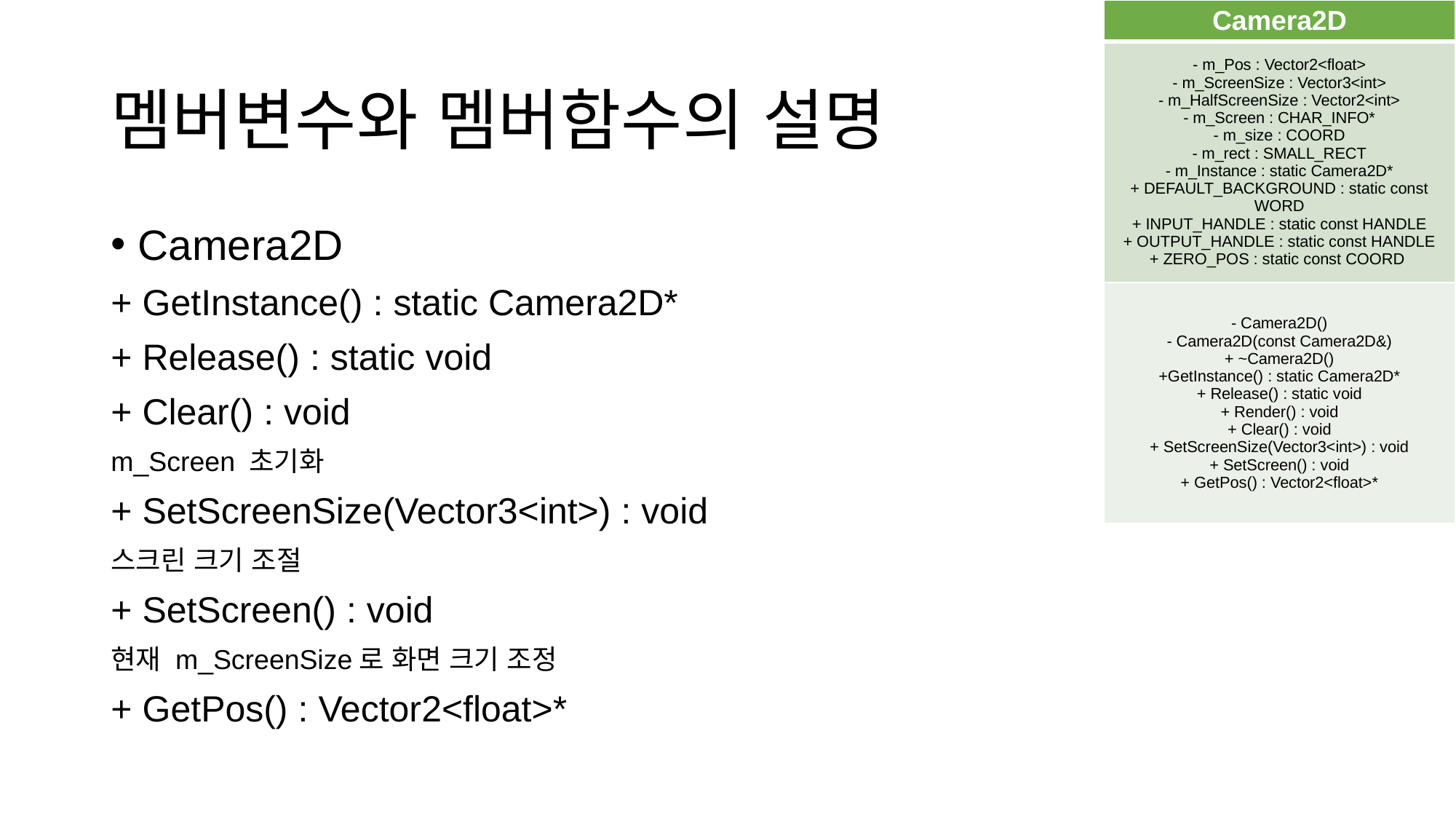

| Camera2D |
| --- |
| - m\_Pos : Vector2<float> - m\_ScreenSize : Vector3<int> - m\_HalfScreenSize : Vector2<int> - m\_Screen : CHAR\_INFO\* - m\_size : COORD - m\_rect : SMALL\_RECT - m\_Instance : static Camera2D\* + DEFAULT\_BACKGROUND : static const WORD + INPUT\_HANDLE : static const HANDLE + OUTPUT\_HANDLE : static const HANDLE + ZERO\_POS : static const COORD |
| - Camera2D() - Camera2D(const Camera2D&) + ~Camera2D() +GetInstance() : static Camera2D\* + Release() : static void + Render() : void + Clear() : void + SetScreenSize(Vector3<int>) : void + SetScreen() : void + GetPos() : Vector2<float>\* |
# 멤버변수와 멤버함수의 설명
Camera2D
+ GetInstance() : static Camera2D*
+ Release() : static void
+ Clear() : void
m_Screen 초기화
+ SetScreenSize(Vector3<int>) : void
스크린 크기 조절
+ SetScreen() : void
현재 m_ScreenSize로 화면 크기 조정
+ GetPos() : Vector2<float>*